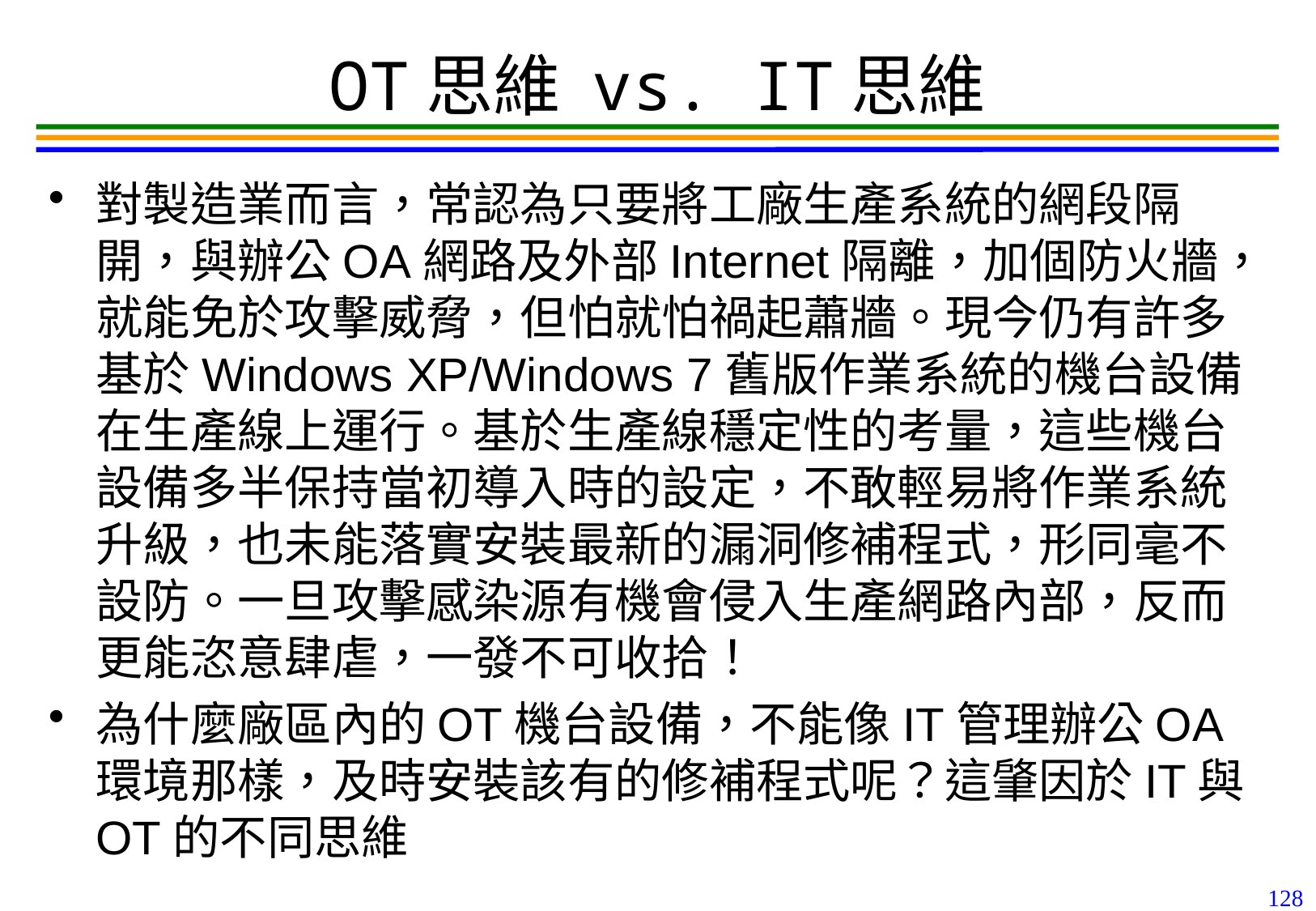

128
# OT思維 vs. IT思維
對製造業而言，常認為只要將工廠生產系統的網段隔開，與辦公OA網路及外部Internet隔離，加個防火牆，就能免於攻擊威脅，但怕就怕禍起蕭牆。現今仍有許多基於Windows XP/Windows 7舊版作業系統的機台設備在生產線上運行。基於生產線穩定性的考量，這些機台設備多半保持當初導入時的設定，不敢輕易將作業系統升級，也未能落實安裝最新的漏洞修補程式，形同毫不設防。一旦攻擊感染源有機會侵入生產網路內部，反而更能恣意肆虐，一發不可收拾！
為什麼廠區內的OT機台設備，不能像IT管理辦公OA環境那樣，及時安裝該有的修補程式呢？這肇因於IT與OT的不同思維